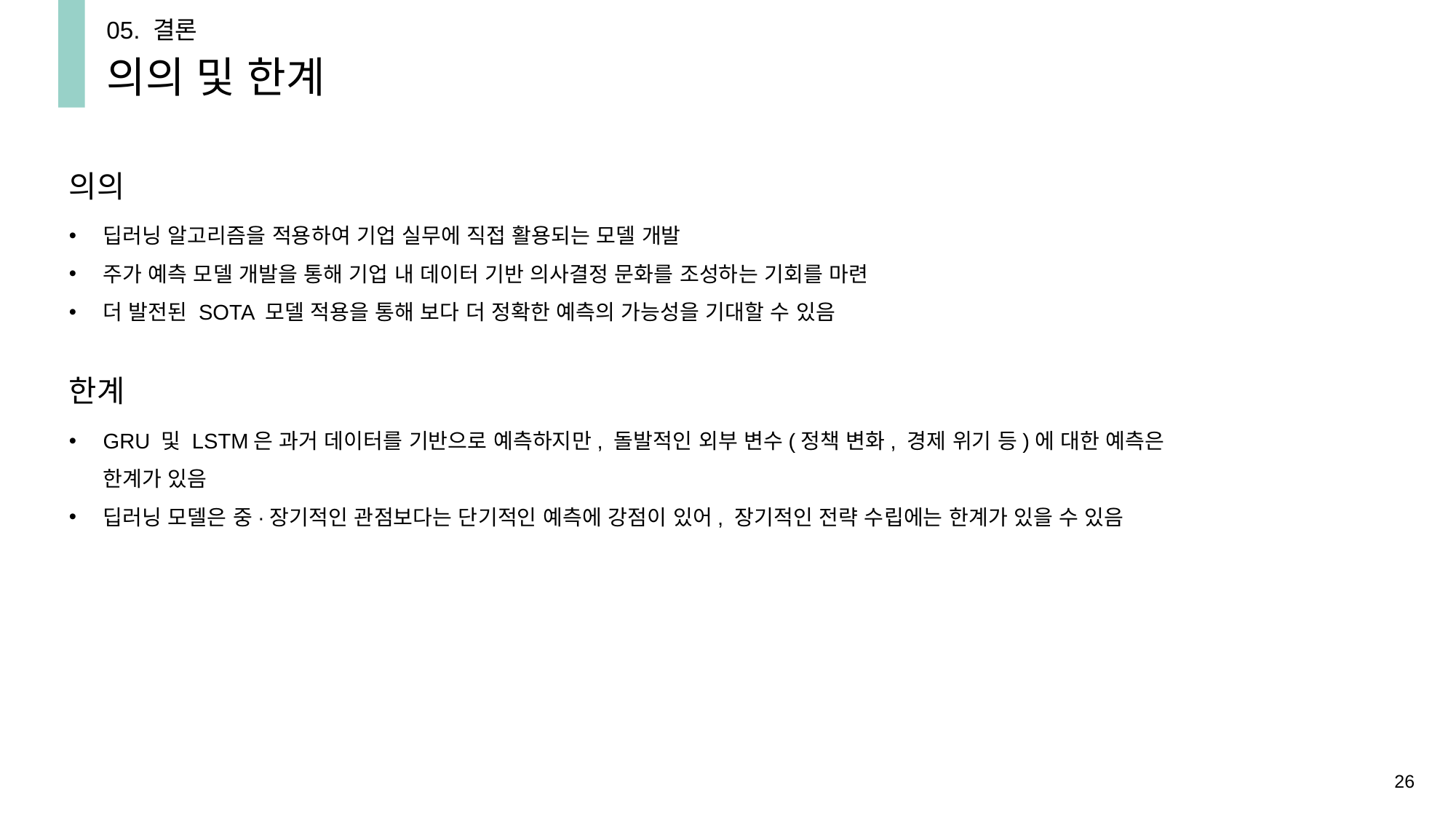

05. 결론
의의 및 한계
의의
딥러닝 알고리즘을 적용하여 기업 실무에 직접 활용되는 모델 개발
주가 예측 모델 개발을 통해 기업 내 데이터 기반 의사결정 문화를 조성하는 기회를 마련
더 발전된 SOTA 모델 적용을 통해 보다 더 정확한 예측의 가능성을 기대할 수 있음
한계
GRU 및 LSTM은 과거 데이터를 기반으로 예측하지만, 돌발적인 외부 변수(정책 변화, 경제 위기 등)에 대한 예측은 한계가 있음
딥러닝 모델은 중·장기적인 관점보다는 단기적인 예측에 강점이 있어, 장기적인 전략 수립에는 한계가 있을 수 있음
26